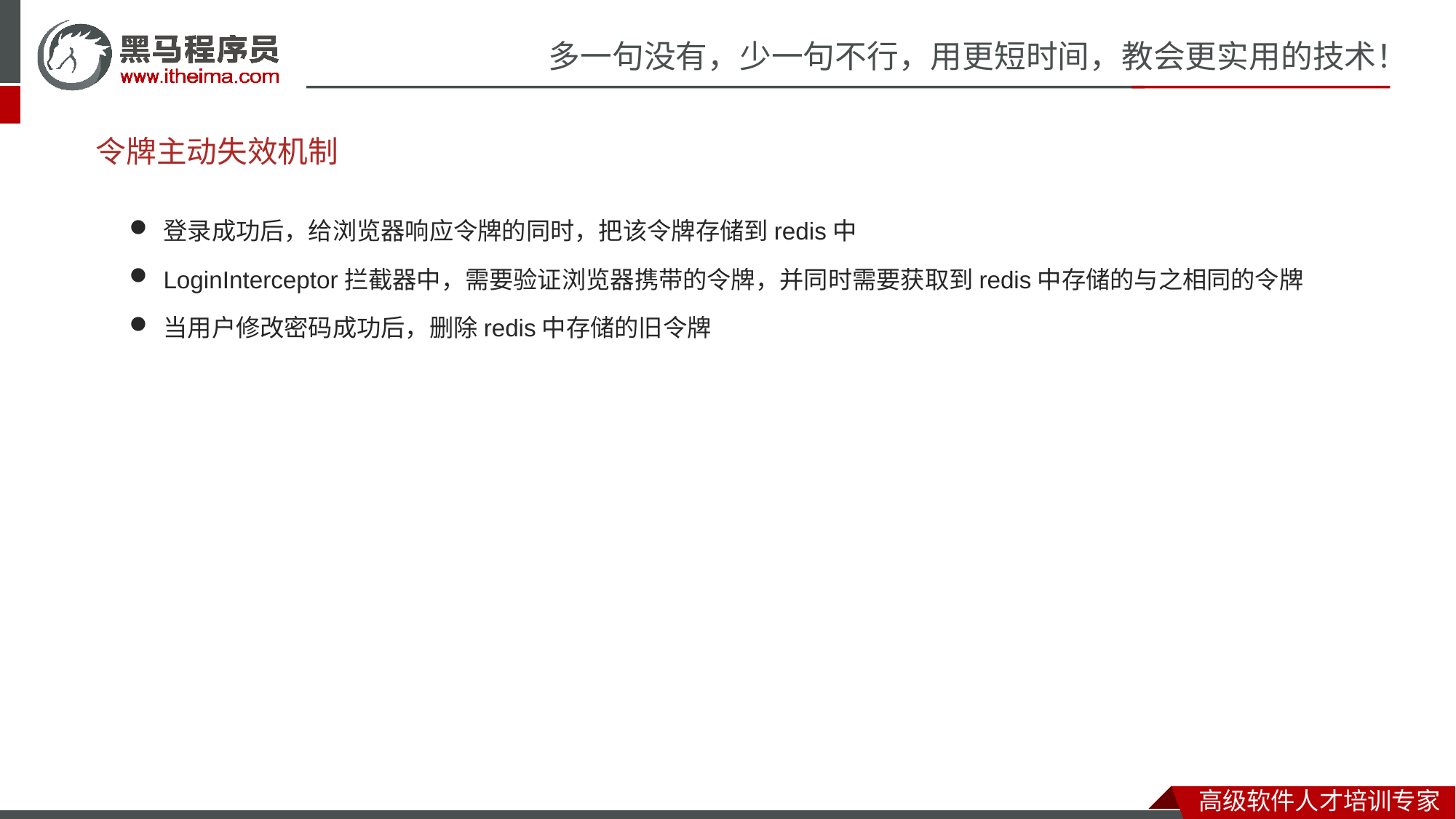

# 令牌主动失效机制
登录成功后，给浏览器响应令牌的同时，把该令牌存储到redis中
LoginInterceptor拦截器中，需要验证浏览器携带的令牌，并同时需要获取到redis中存储的与之相同的令牌
当用户修改密码成功后，删除redis中存储的旧令牌